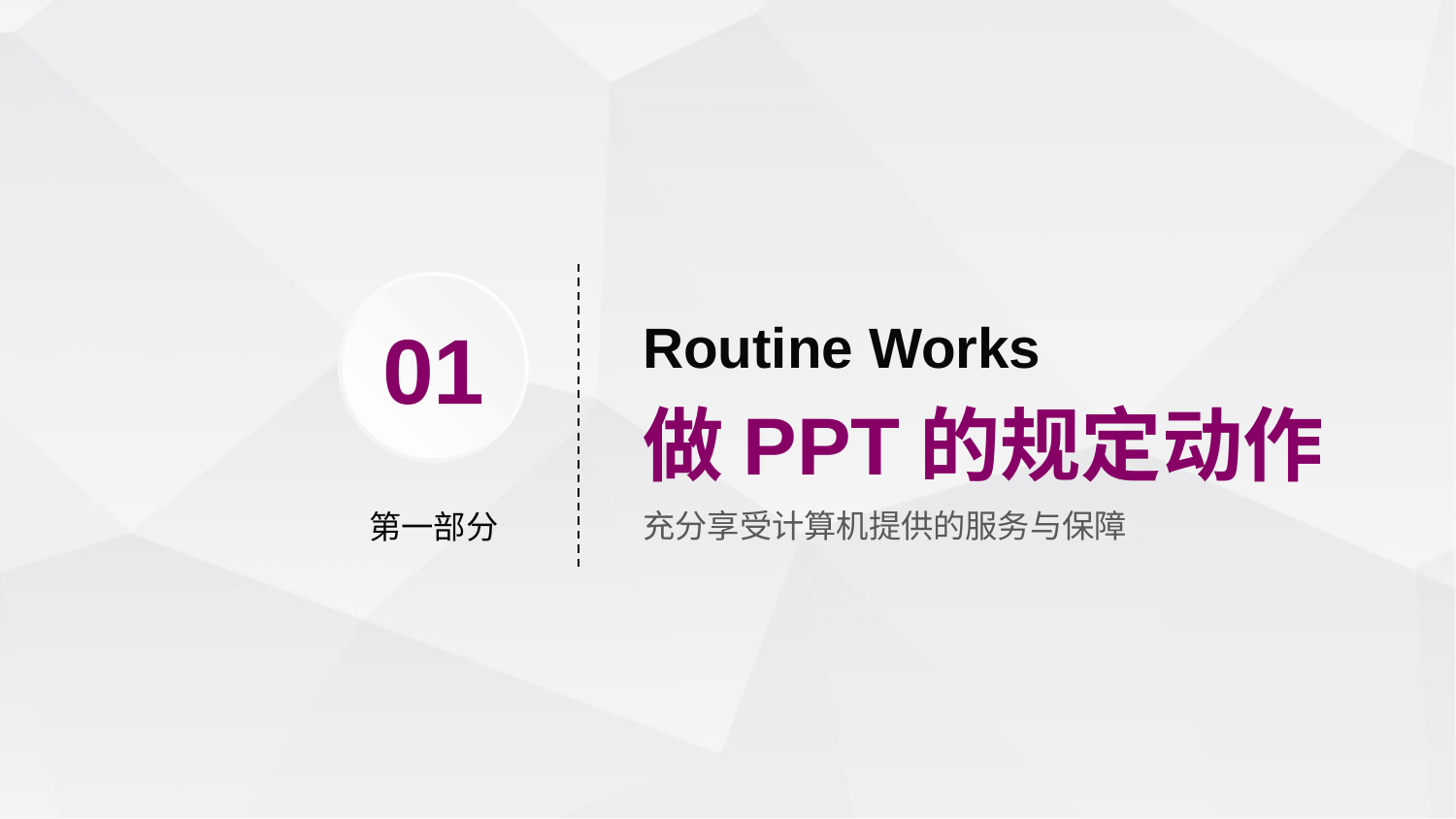

# Routine Works
01
做PPT的规定动作
第一部分
充分享受计算机提供的服务与保障